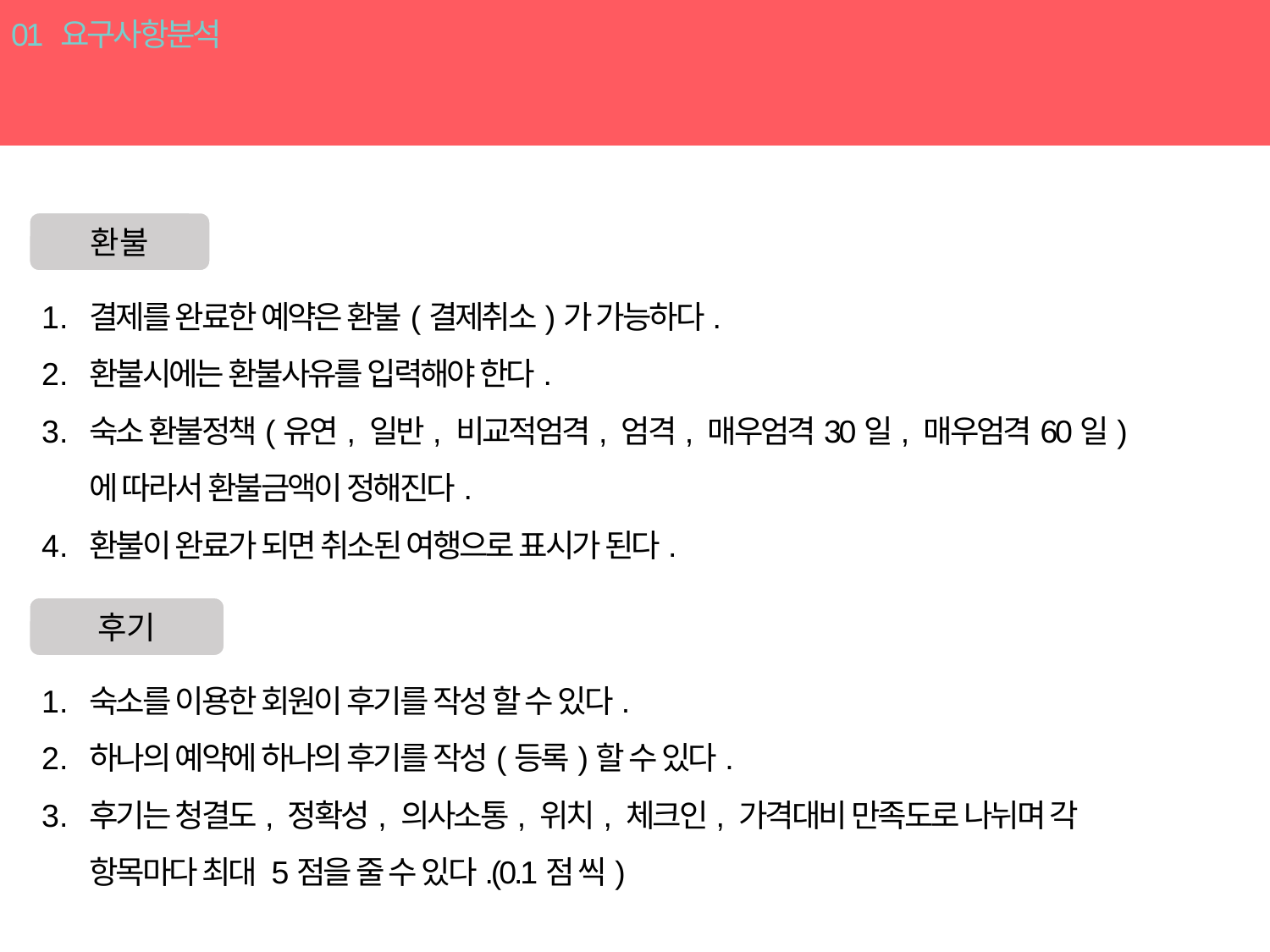

01 요구사항분석
환불 및 후기
환불
결제를 완료한 예약은 환불(결제취소)가 가능하다.
환불시에는 환불사유를 입력해야 한다.
숙소 환불정책(유연, 일반, 비교적엄격, 엄격, 매우엄격30일, 매우엄격60일)에 따라서 환불금액이 정해진다.
환불이 완료가 되면 취소된 여행으로 표시가 된다.
후기
숙소를 이용한 회원이 후기를 작성 할 수 있다.
하나의 예약에 하나의 후기를 작성(등록)할 수 있다.
후기는 청결도, 정확성, 의사소통, 위치, 체크인, 가격대비 만족도로 나뉘며 각 항목마다 최대 5점을 줄 수 있다.(0.1점 씩)